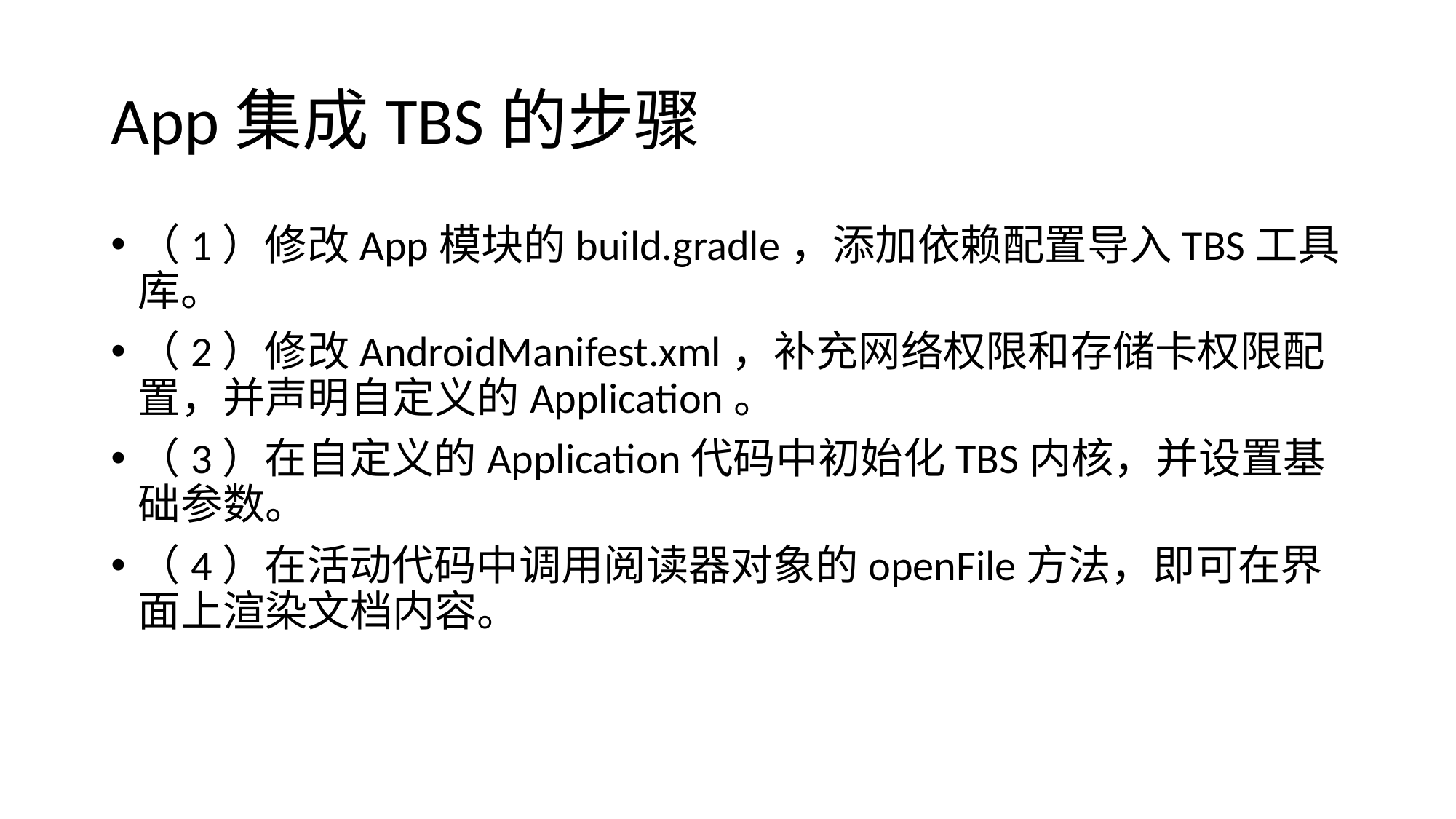

# App集成TBS的步骤
（1）修改App模块的build.gradle，添加依赖配置导入TBS工具库。
（2）修改AndroidManifest.xml，补充网络权限和存储卡权限配置，并声明自定义的Application。
（3）在自定义的Application代码中初始化TBS内核，并设置基础参数。
（4）在活动代码中调用阅读器对象的openFile方法，即可在界面上渲染文档内容。